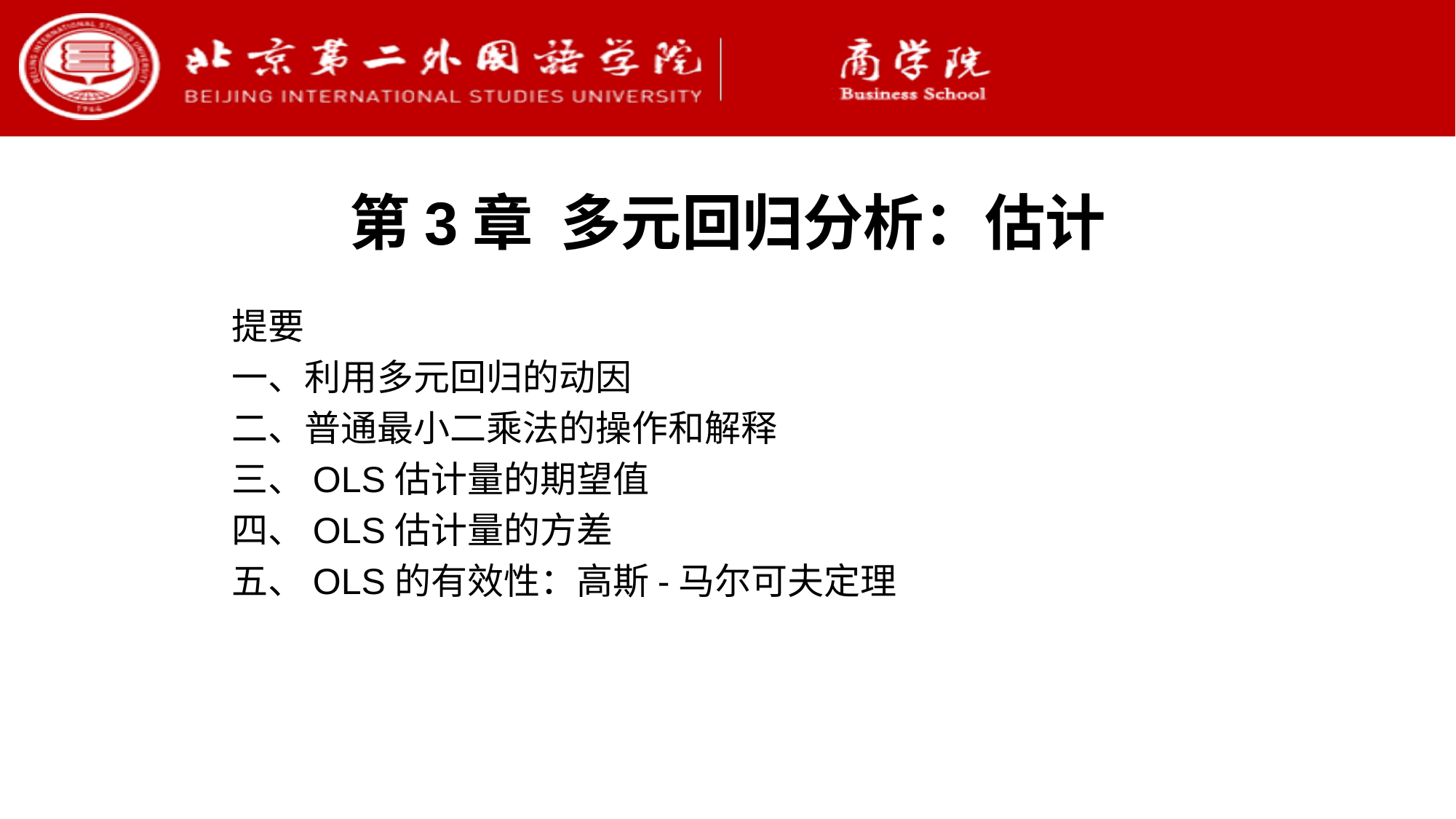

第3章  多元回归分析：估计
提要
一、利用多元回归的动因
二、普通最小二乘法的操作和解释
三、OLS估计量的期望值
四、OLS估计量的方差
五、OLS的有效性：高斯-马尔可夫定理